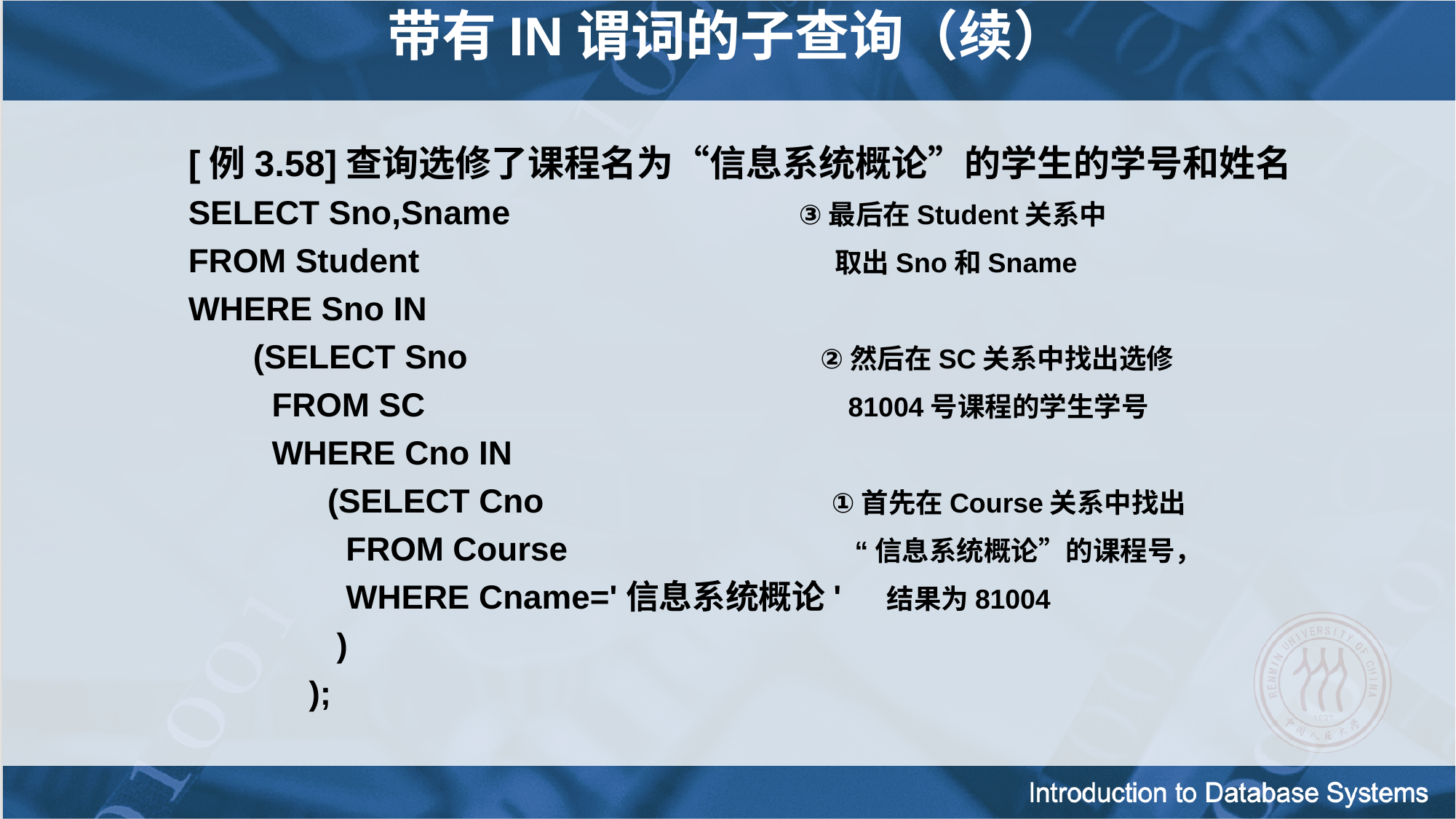

带有IN谓词的子查询（续）
[例3.58]查询选修了课程名为“信息系统概论”的学生的学号和姓名
SELECT Sno,Sname                        	       ③最后在Student关系中
FROM Student                             	          取出Sno和Sname
WHERE Sno IN
       (SELECT Sno                                      ②然后在SC关系中找出选修
         FROM SC                       	               81004号课程的学生学号
         WHERE Cno IN
               (SELECT Cno                               ①首先在Course关系中找出
                 FROM Course           	             “信息系统概论”的课程号，
                 WHERE Cname='信息系统概论'    结果为81004
                )
             );